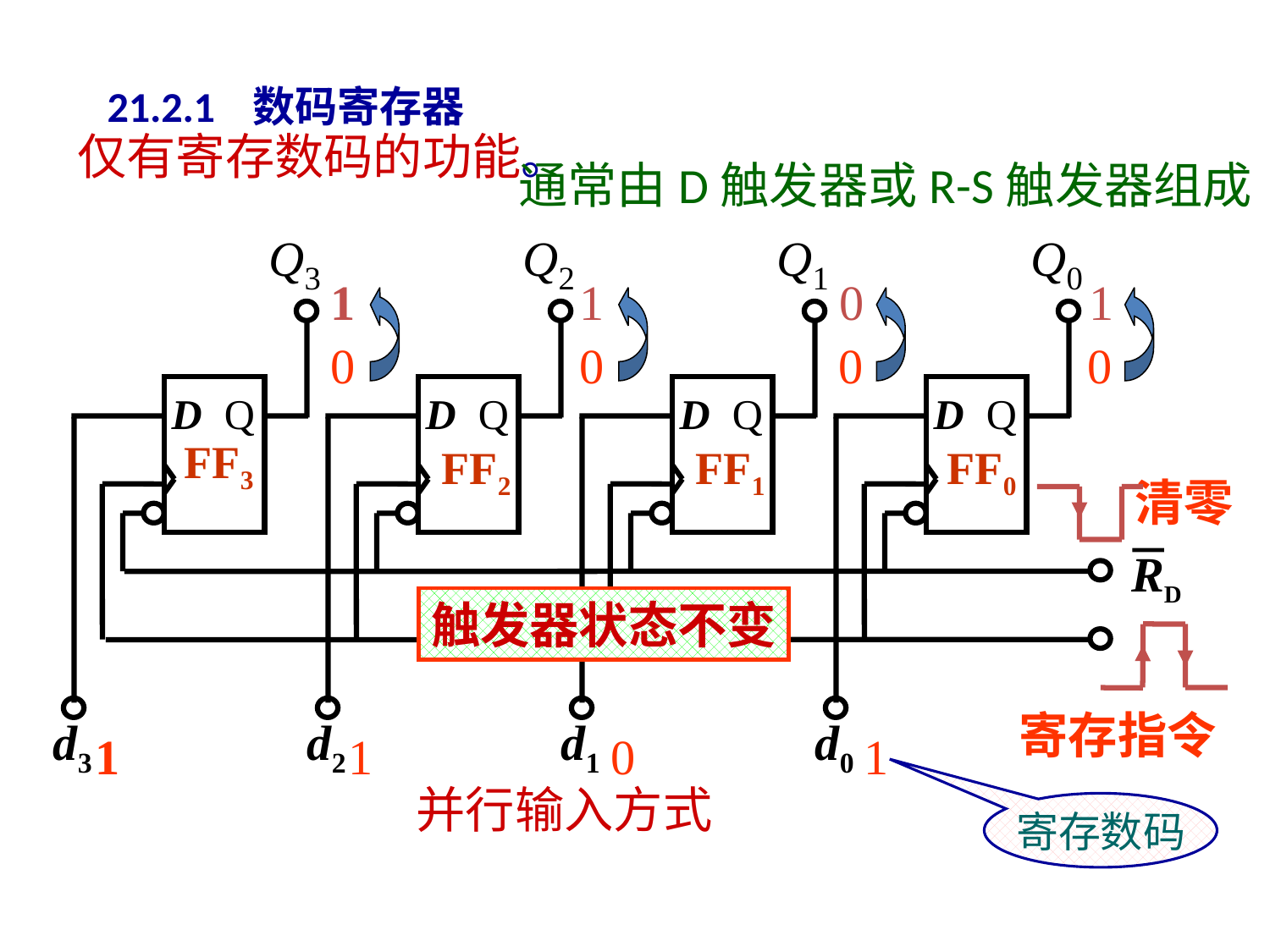

21.2.1   数码寄存器
仅有寄存数码的功能。
通常由D触发器或R-S触发器组成
Q3

Q2

Q1

Q0

D
Q
D
Q
D
Q
D
Q

FF3
FF2
FF1
FF0

RD

d3
d2
d1
d0
1
1
0
1

0
0
0
0
清零

触发器状态不变

寄存指令
1
1
0
1
并行输入方式
寄存数码